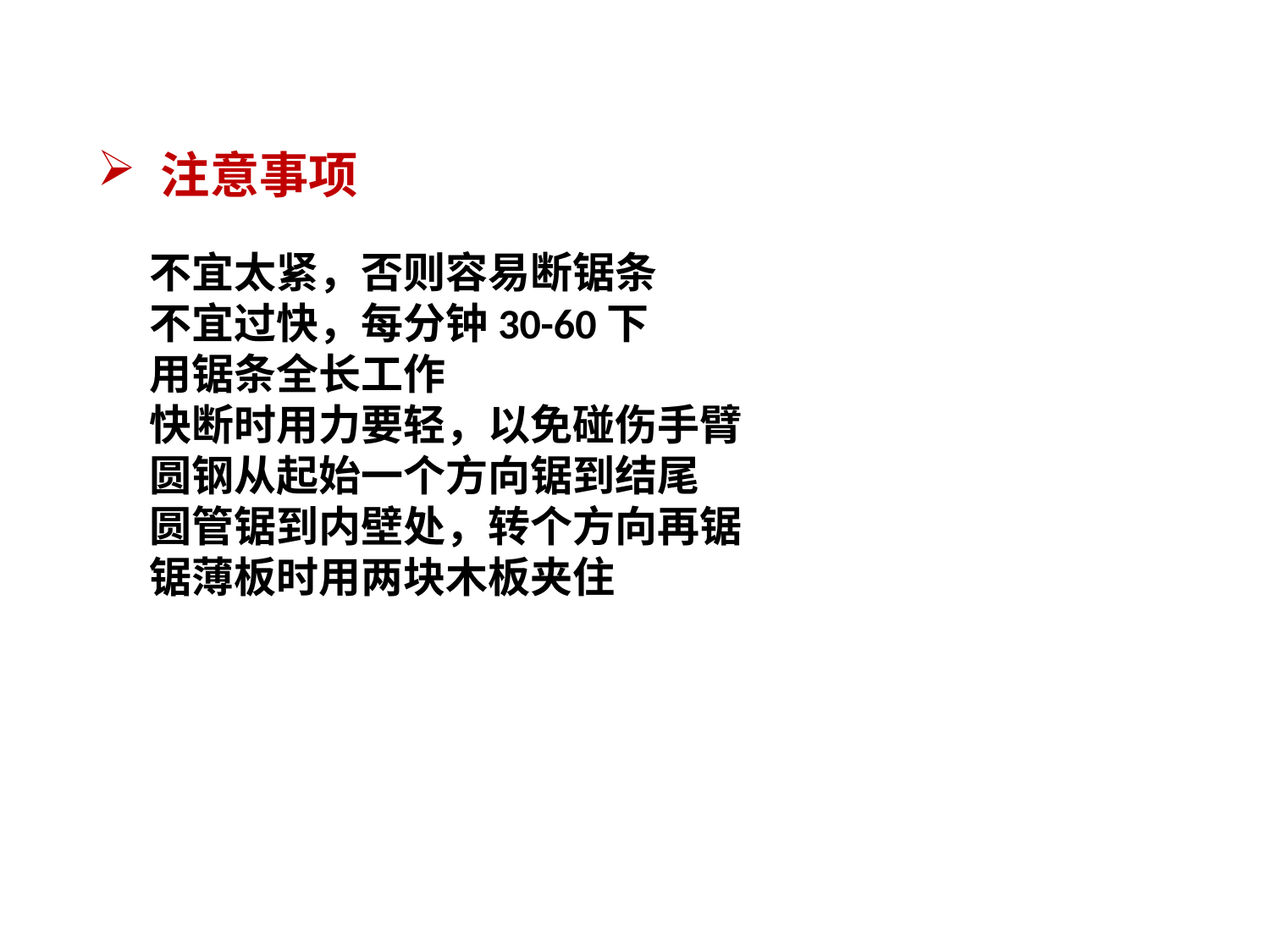

注意事项
不宜太紧，否则容易断锯条
不宜过快，每分钟30-60下
用锯条全长工作
快断时用力要轻，以免碰伤手臂
圆钢从起始一个方向锯到结尾
圆管锯到内壁处，转个方向再锯
锯薄板时用两块木板夹住